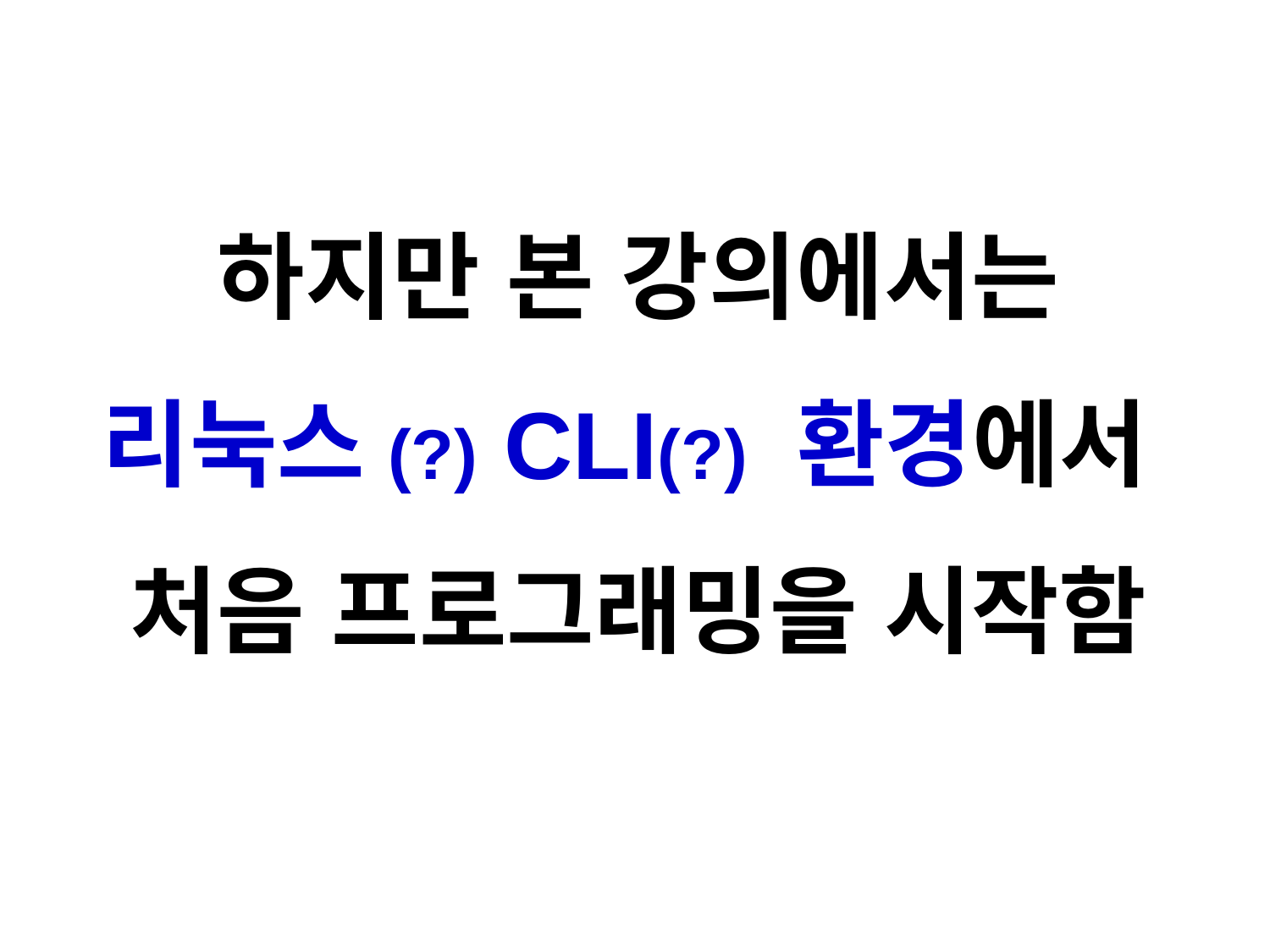

하지만 본 강의에서는
리눅스(?) CLI(?) 환경에서
처음 프로그래밍을 시작함